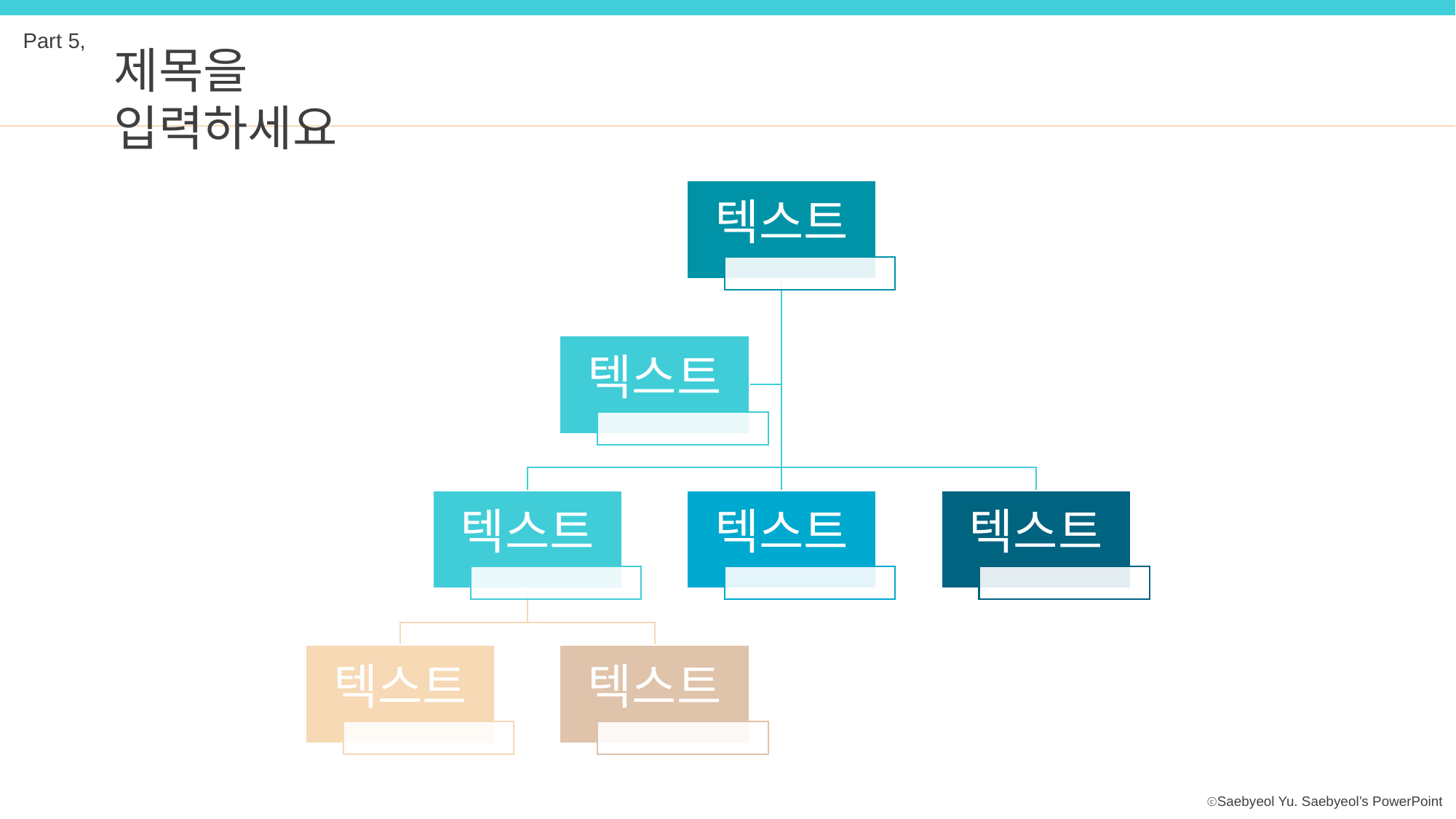

Part 5,
제목을 입력하세요

텍스트

텍스트

텍스트

텍스트

텍스트

텍스트

텍스트